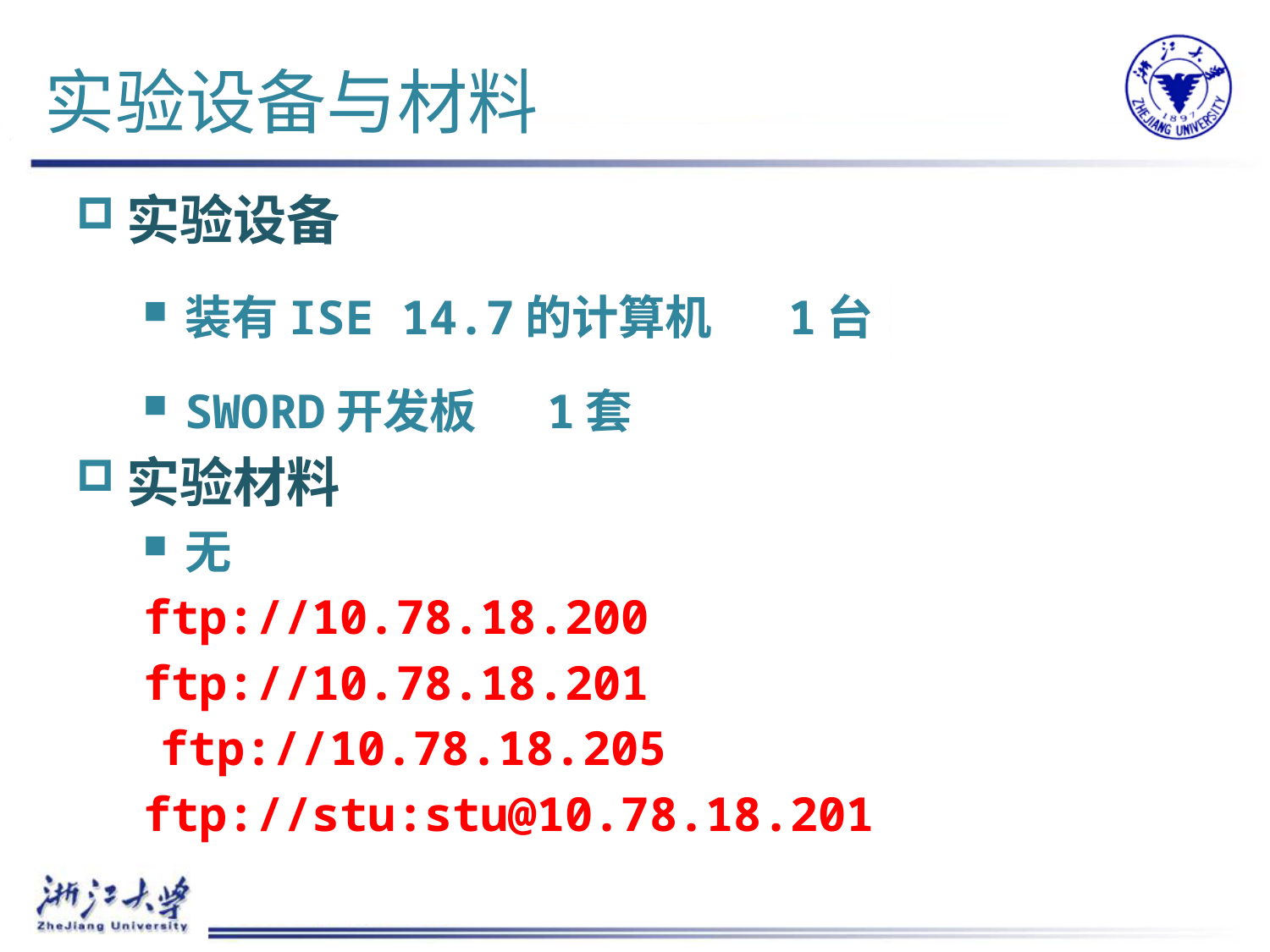

# 实验设备与材料
实验设备
装有ISE 14.7的计算机		1台
SWORD开发板				1套
实验材料
无
ftp://10.78.18.200
ftp://10.78.18.201
   ftp://10.78.18.205
ftp://stu:stu@10.78.18.201